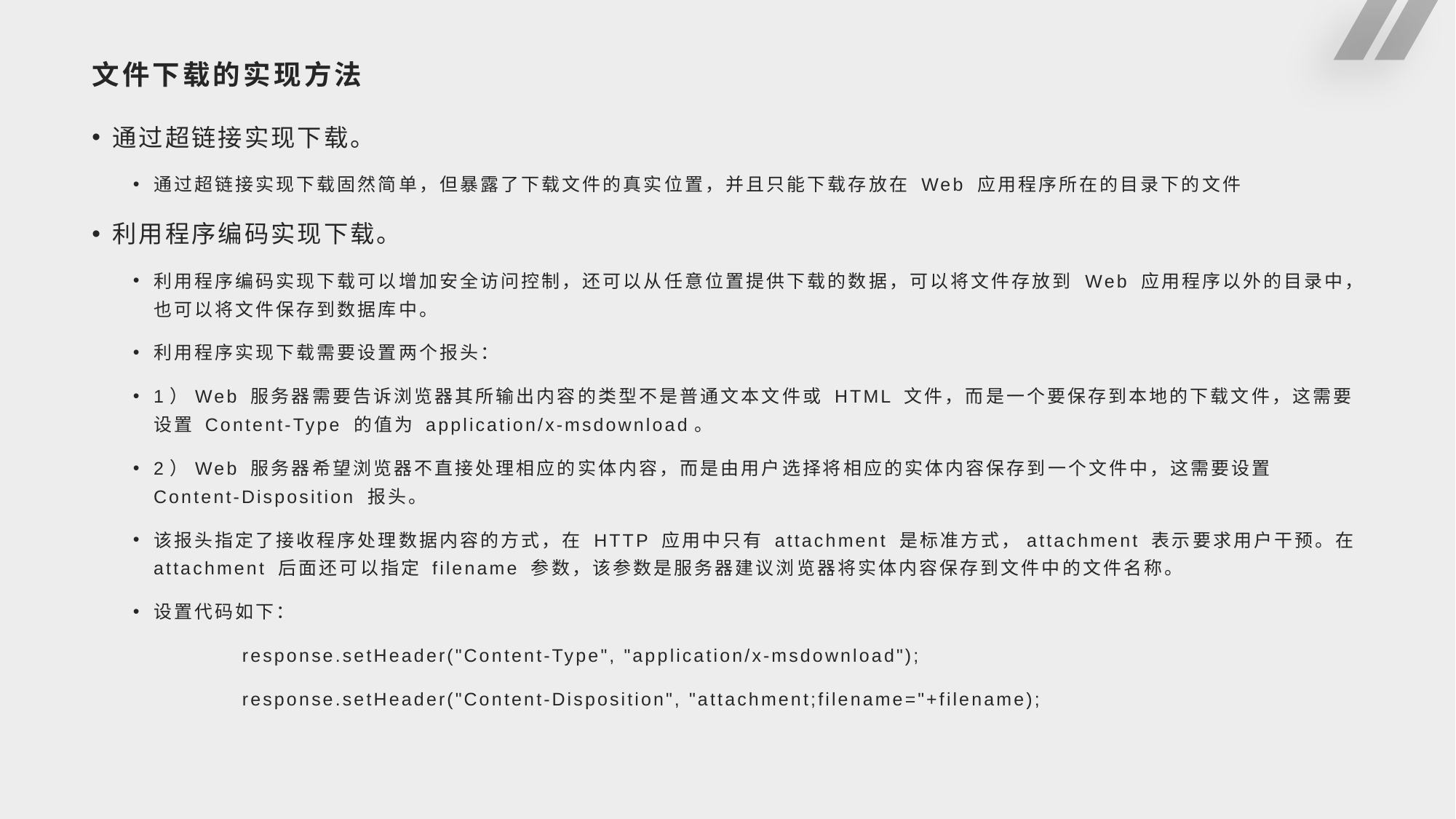

# 文件下载的实现方法
通过超链接实现下载。
通过超链接实现下载固然简单，但暴露了下载文件的真实位置，并且只能下载存放在 Web 应用程序所在的目录下的文件
利用程序编码实现下载。
利用程序编码实现下载可以增加安全访问控制，还可以从任意位置提供下载的数据，可以将文件存放到 Web 应用程序以外的目录中，也可以将文件保存到数据库中。
利用程序实现下载需要设置两个报头：
1）Web 服务器需要告诉浏览器其所输出内容的类型不是普通文本文件或 HTML 文件，而是一个要保存到本地的下载文件，这需要设置 Content-Type 的值为 application/x-msdownload。
2）Web 服务器希望浏览器不直接处理相应的实体内容，而是由用户选择将相应的实体内容保存到一个文件中，这需要设置 Content-Disposition 报头。
该报头指定了接收程序处理数据内容的方式，在 HTTP 应用中只有 attachment 是标准方式，attachment 表示要求用户干预。在 attachment 后面还可以指定 filename 参数，该参数是服务器建议浏览器将实体内容保存到文件中的文件名称。
设置代码如下：
	response.setHeader("Content-Type", "application/x-msdownload");
	response.setHeader("Content-Disposition", "attachment;filename="+filename);